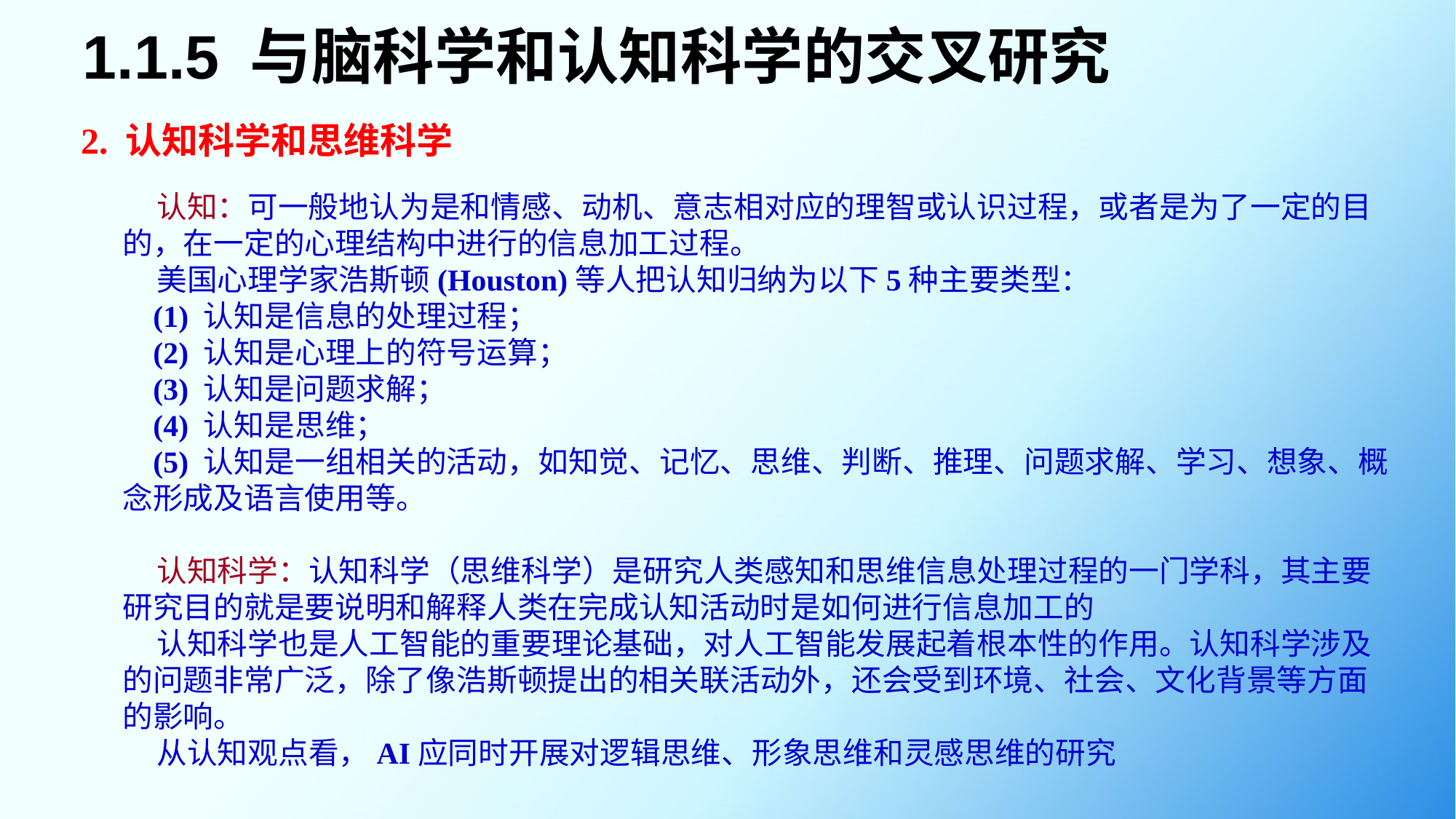

# 1.1.5 与脑科学和认知科学的交叉研究
2. 认知科学和思维科学
    认知：可一般地认为是和情感、动机、意志相对应的理智或认识过程，或者是为了一定的目的，在一定的心理结构中进行的信息加工过程。
    美国心理学家浩斯顿(Houston)等人把认知归纳为以下5种主要类型：
    (1) 认知是信息的处理过程；
    (2) 认知是心理上的符号运算；
    (3) 认知是问题求解；
    (4) 认知是思维；
    (5) 认知是一组相关的活动，如知觉、记忆、思维、判断、推理、问题求解、学习、想象、概念形成及语言使用等。

    认知科学：认知科学（思维科学）是研究人类感知和思维信息处理过程的一门学科，其主要研究目的就是要说明和解释人类在完成认知活动时是如何进行信息加工的
    认知科学也是人工智能的重要理论基础，对人工智能发展起着根本性的作用。认知科学涉及的问题非常广泛，除了像浩斯顿提出的相关联活动外，还会受到环境、社会、文化背景等方面的影响。
    从认知观点看，AI应同时开展对逻辑思维、形象思维和灵感思维的研究